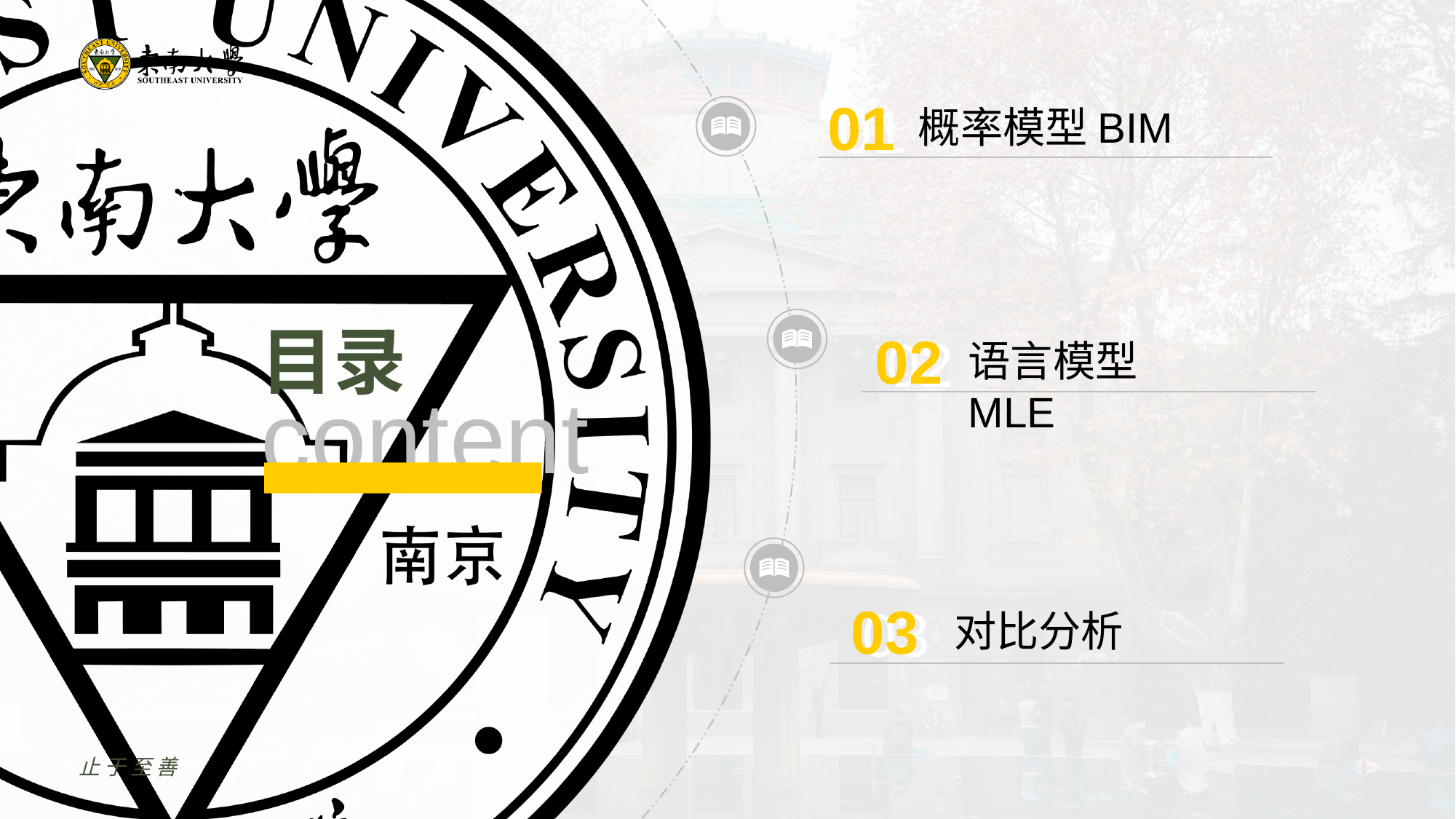

01
01
概率模型BIM

02
02
语言模型MLE

03
03
对比分析
止于至善